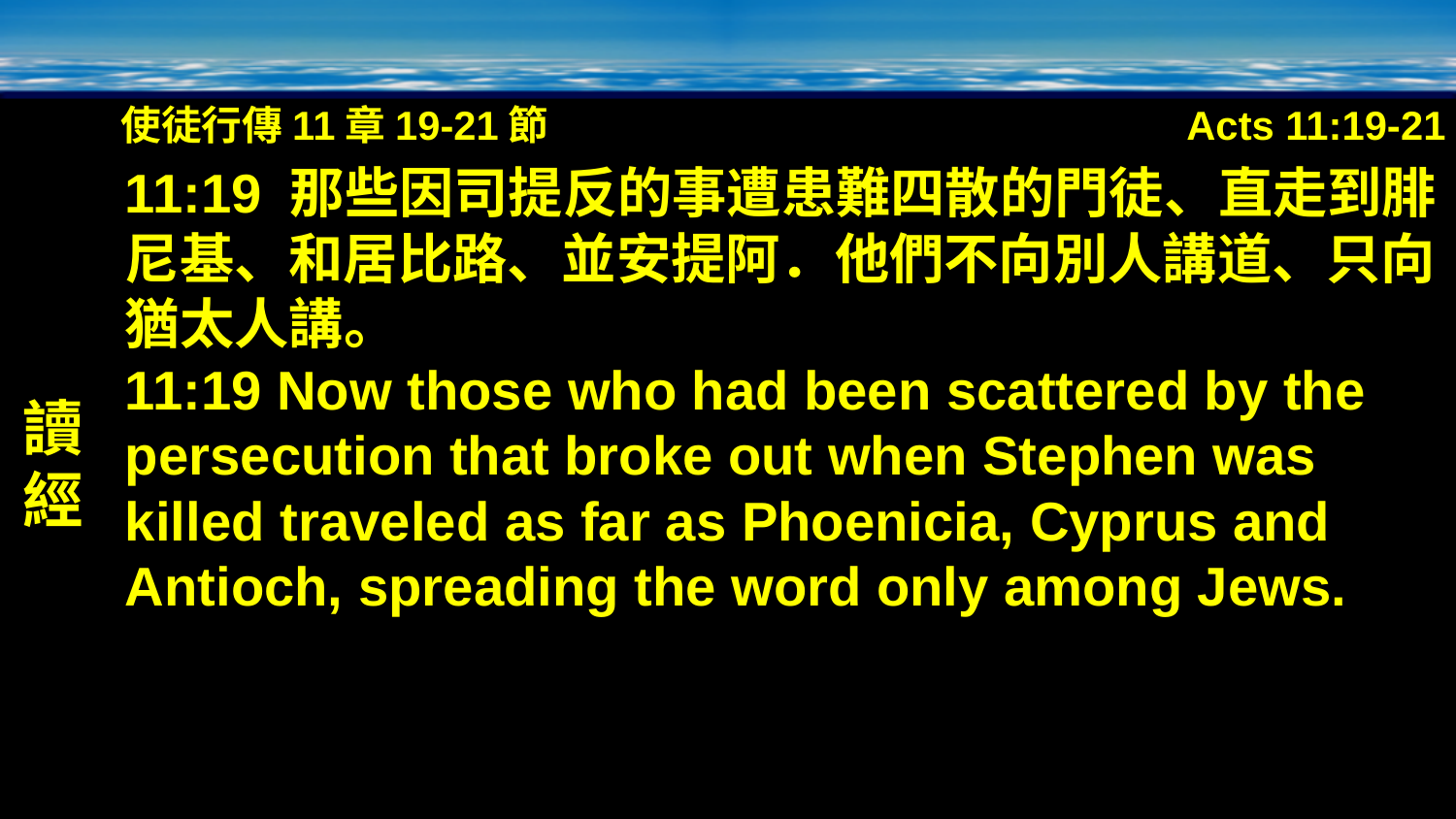

使徒行傳11章19-21節
Acts 11:19-21
讀經
11:19 那些因司提反的事遭患難四散的門徒、直走到腓尼基、和居比路、並安提阿．他們不向別人講道、只向猶太人講。
11:19 Now those who had been scattered by the persecution that broke out when Stephen was killed traveled as far as Phoenicia, Cyprus and Antioch, spreading the word only among Jews.